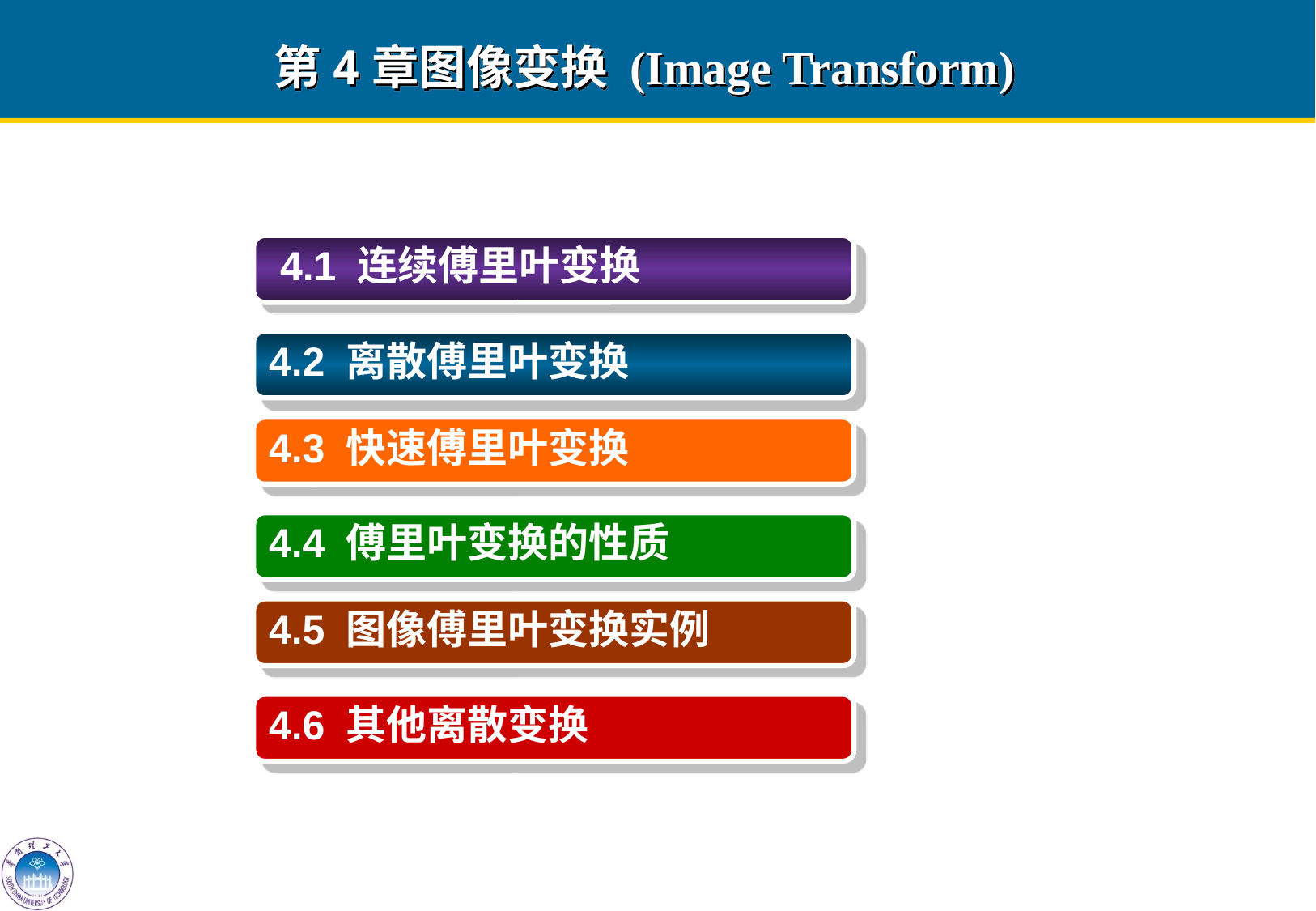

# 第4章图像变换 (Image Transform)
 4.1 连续傅里叶变换
4.2 离散傅里叶变换
4.3 快速傅里叶变换
4.4 傅里叶变换的性质
4.5 图像傅里叶变换实例
4.6 其他离散变换